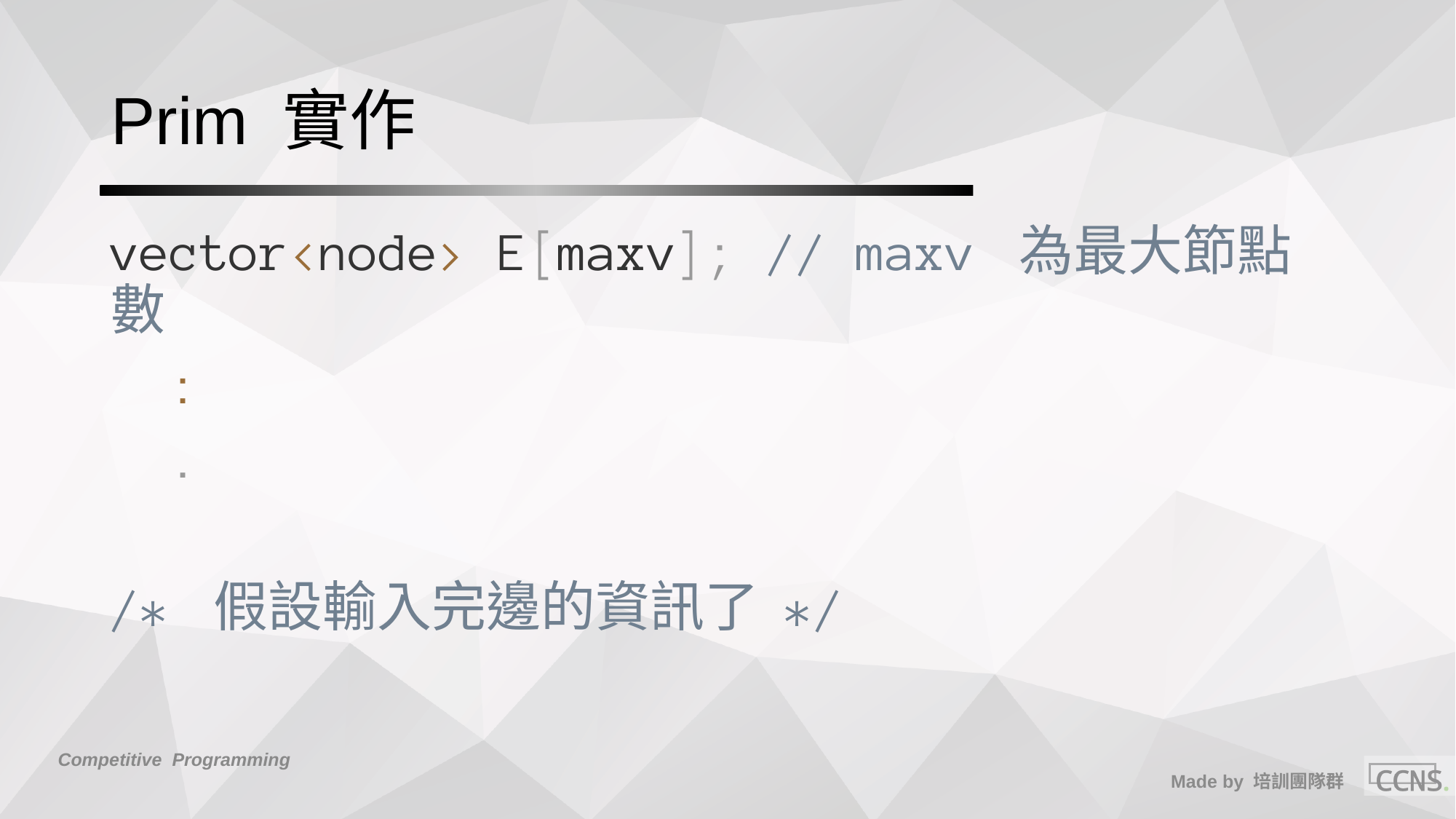

# Prim 實作
vector<node> E[maxv]; // maxv 為最大節點數
  :
  .

/* 假設輸入完邊的資訊了 */